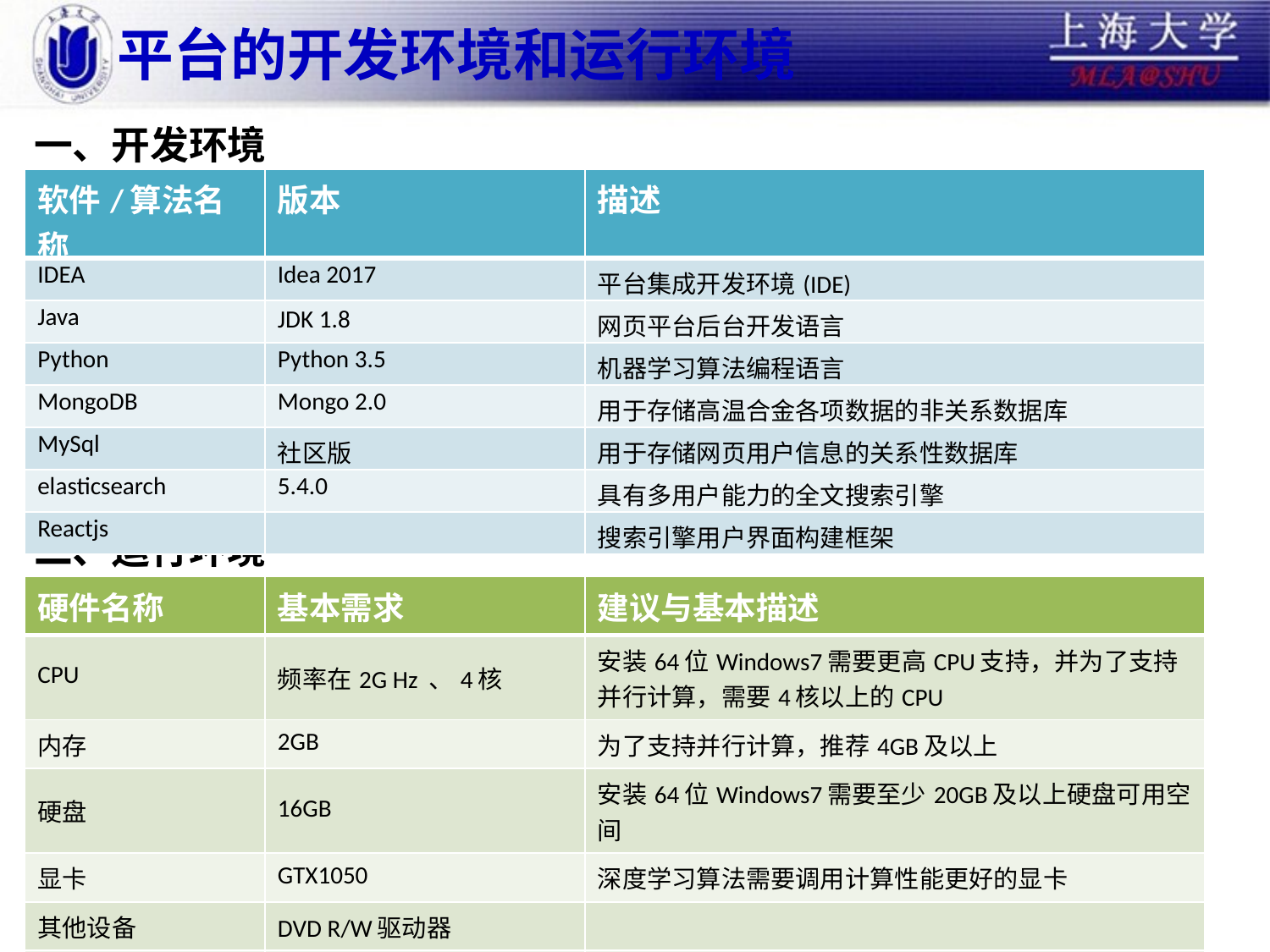

# 平台的开发环境和运行环境
一、开发环境
| 软件/算法名称 | 版本 | 描述 |
| --- | --- | --- |
| IDEA | Idea 2017 | 平台集成开发环境(IDE) |
| Java | JDK 1.8 | 网页平台后台开发语言 |
| Python | Python 3.5 | 机器学习算法编程语言 |
| MongoDB | Mongo 2.0 | 用于存储高温合金各项数据的非关系数据库 |
| MySql | 社区版 | 用于存储网页用户信息的关系性数据库 |
| elasticsearch | 5.4.0 | 具有多用户能力的全文搜索引擎 |
| Reactjs |  | 搜索引擎用户界面构建框架 |
二、运行环境
| 硬件名称 | 基本需求 | 建议与基本描述 |
| --- | --- | --- |
| CPU | 频率在2G Hz 、4核 | 安装64位Windows7需要更高CPU支持，并为了支持并行计算，需要4核以上的CPU |
| 内存 | 2GB | 为了支持并行计算，推荐4GB及以上 |
| 硬盘 | 16GB | 安装64位Windows7需要至少20GB及以上硬盘可用空间 |
| 显卡 | GTX1050 | 深度学习算法需要调用计算性能更好的显卡 |
| 其他设备 | DVD R/W驱动器 |  |
|  | 高速网络带宽 | 并发计算需要至少10M的网络带宽 |